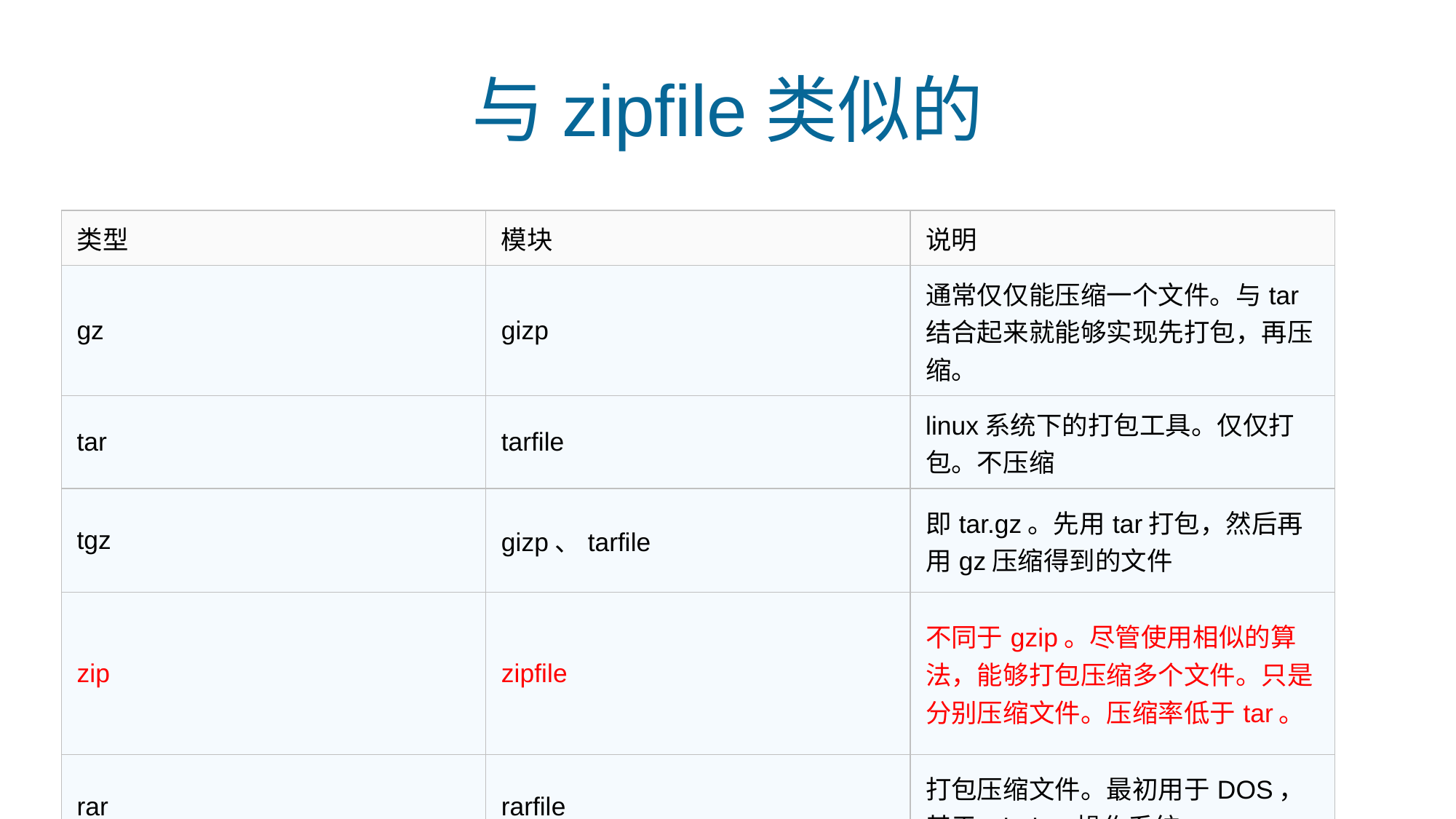

与zipfile类似的
| 类型 | 模块 | 说明 |
| --- | --- | --- |
| gz | gizp | 通常仅仅能压缩一个文件。与tar结合起来就能够实现先打包，再压缩。 |
| tar | tarfile | linux系统下的打包工具。仅仅打包。不压缩 |
| tgz | gizp、tarfile | 即tar.gz。先用tar打包，然后再用gz压缩得到的文件 |
| zip | zipfile | 不同于gzip。尽管使用相似的算法，能够打包压缩多个文件。只是分别压缩文件。压缩率低于tar。 |
| rar | rarfile | 打包压缩文件。最初用于DOS，基于window操作系统。 |